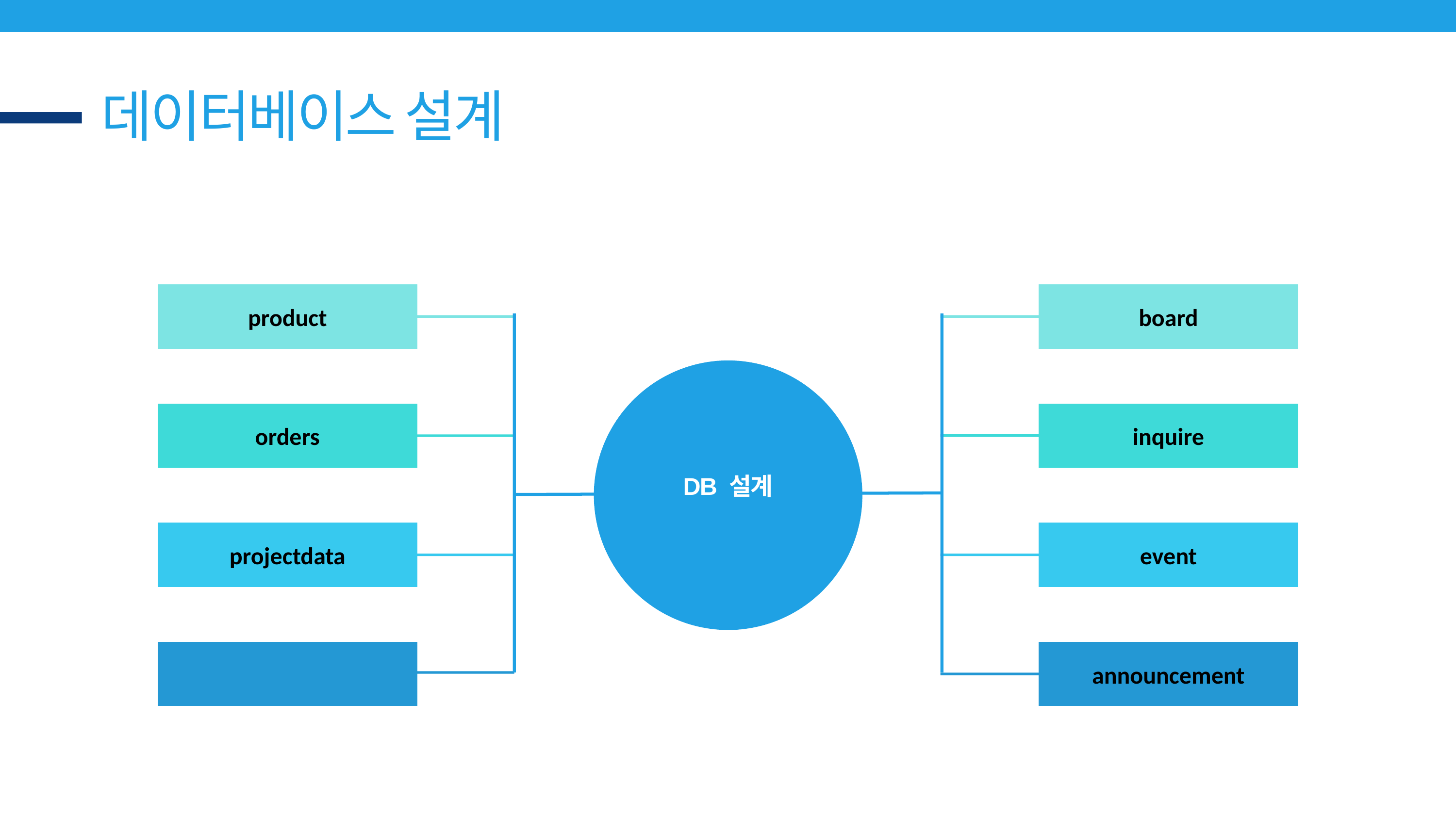

데이터베이스 설계

product
?항목 1
board
항목 5

DB 설계
orders
항목 2
inquire
항목 6

projectdata
항목 3
event
항목 7

항목 4
announcement
항목 8